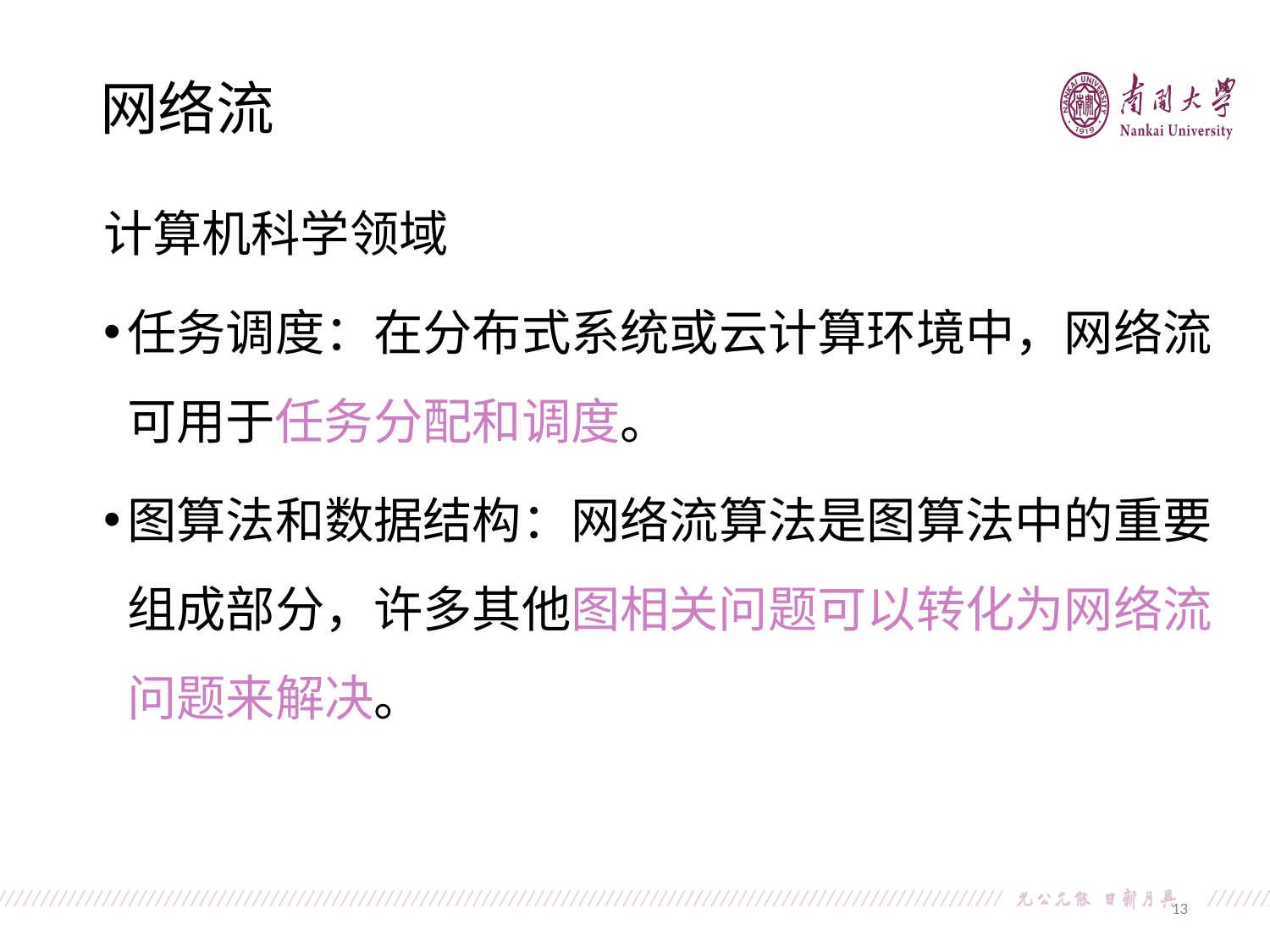

网络流
计算机科学领域
任务调度：在分布式系统或云计算环境中，网络流可用于任务分配和调度。
图算法和数据结构：网络流算法是图算法中的重要组成部分，许多其他图相关问题可以转化为网络流问题来解决。
13